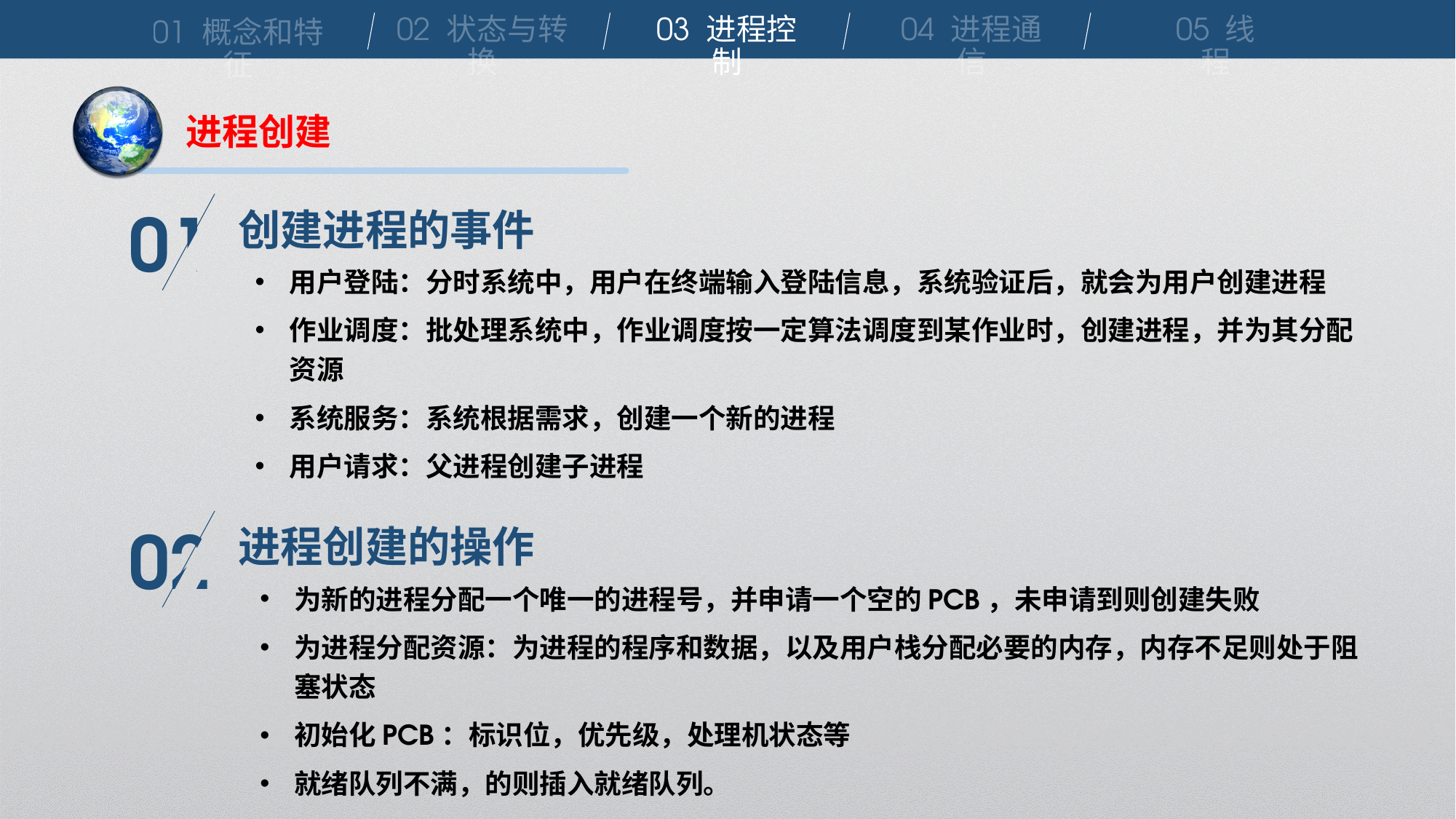

02 状态与转换
03 进程控制
04 进程通信
05 线程
01 概念和特征
进程创建
创建进程的事件

01
用户登陆：分时系统中，用户在终端输入登陆信息，系统验证后，就会为用户创建进程
作业调度：批处理系统中，作业调度按一定算法调度到某作业时，创建进程，并为其分配资源
系统服务：系统根据需求，创建一个新的进程
用户请求：父进程创建子进程
进程创建的操作

02
为新的进程分配一个唯一的进程号，并申请一个空的PCB，未申请到则创建失败
为进程分配资源：为进程的程序和数据，以及用户栈分配必要的内存，内存不足则处于阻塞状态
初始化PCB：标识位，优先级，处理机状态等
就绪队列不满，的则插入就绪队列。